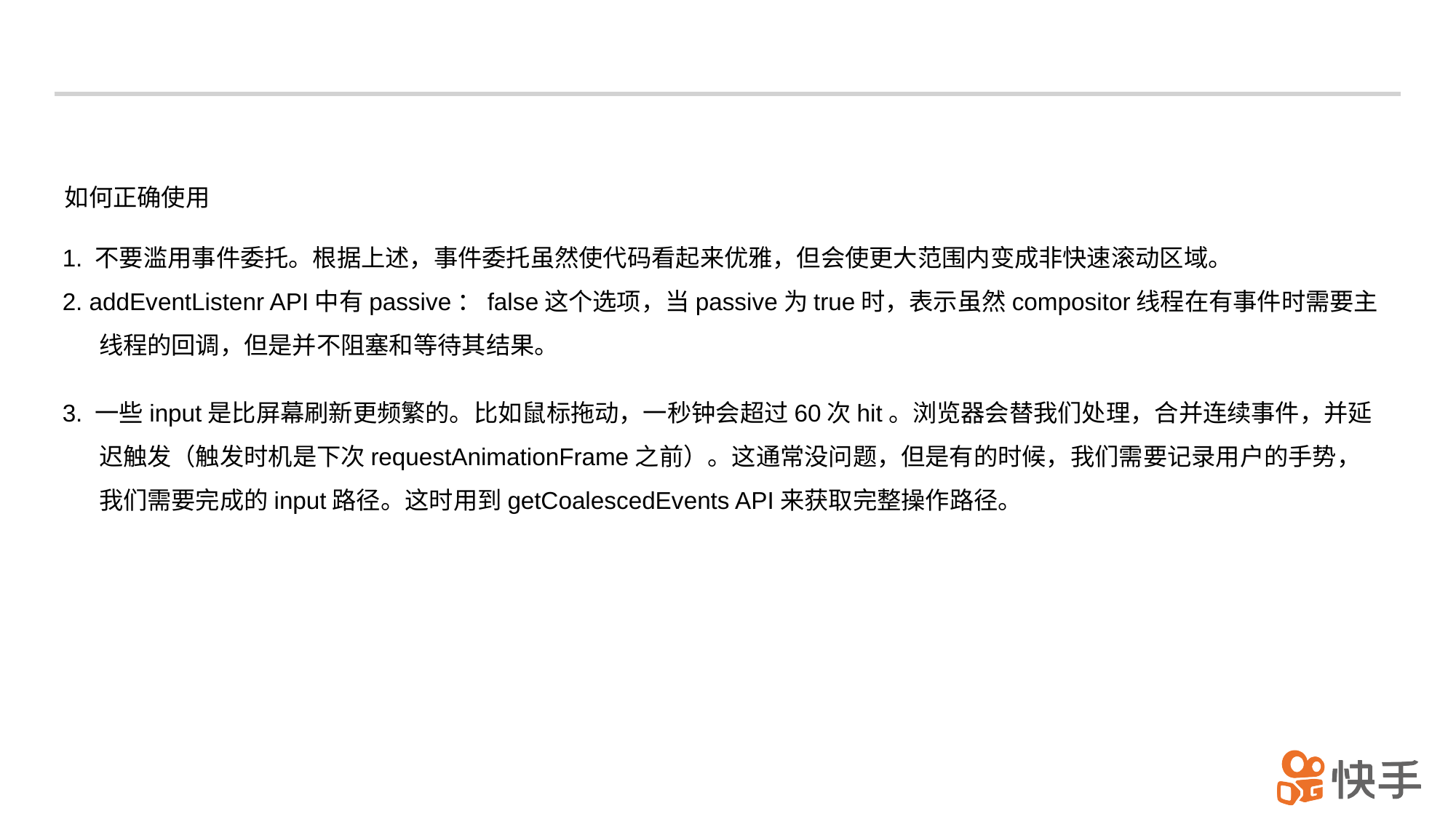

如何正确使用
1. 不要滥用事件委托。根据上述，事件委托虽然使代码看起来优雅，但会使更大范围内变成非快速滚动区域。
2. addEventListenr API中有passive：false这个选项，当passive为true时，表示虽然compositor线程在有事件时需要主线程的回调，但是并不阻塞和等待其结果。
3. 一些input是比屏幕刷新更频繁的。比如鼠标拖动，一秒钟会超过60次hit。浏览器会替我们处理，合并连续事件，并延迟触发（触发时机是下次requestAnimationFrame之前）。这通常没问题，但是有的时候，我们需要记录用户的手势，我们需要完成的input路径。这时用到getCoalescedEvents API来获取完整操作路径。